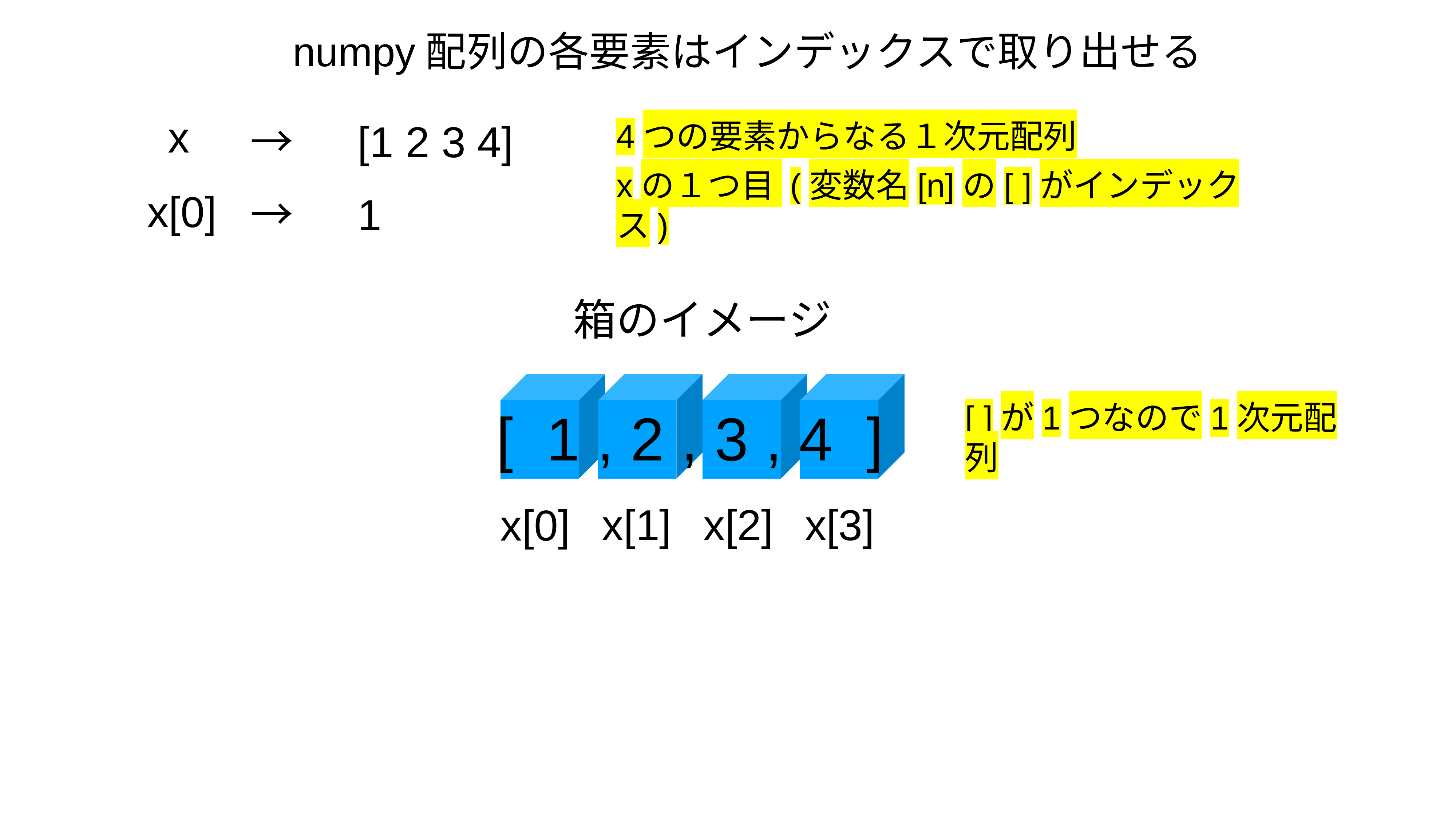

numpy配列の各要素はインデックスで取り出せる
x
→　[1 2 3 4]
4つの要素からなる１次元配列
x[0]
xの１つ目 (変数名[n]の[ ]がインデックス)
→　1
箱のイメージ

[  1 , 2 , 3 , 4  ]
[ ]が1つなので1次元配列
x[1]
x[2]
x[3]
x[0]